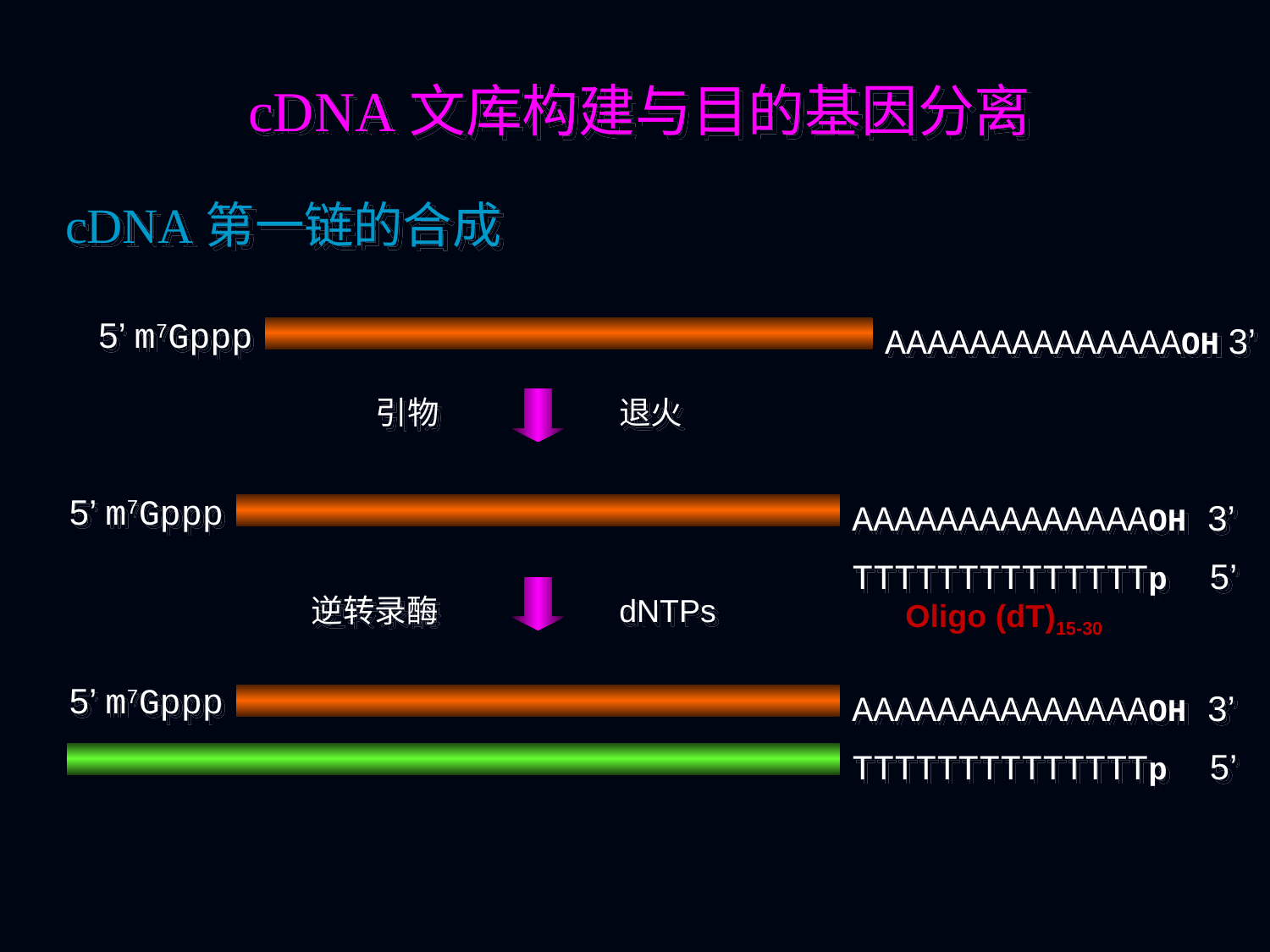

cDNA文库构建与目的基因分离
cDNA第一链的合成
5’ m7Gppp
AAAAAAAAAAAAAAOH 3’

引物
退火

5’ m7Gppp
AAAAAAAAAAAAAAOH 3’

TTTTTTTTTTTTTTp  5’
逆转录酶
dNTPs

Oligo (dT)15-30
5’ m7Gppp
AAAAAAAAAAAAAAOH 3’

TTTTTTTTTTTTTTp  5’